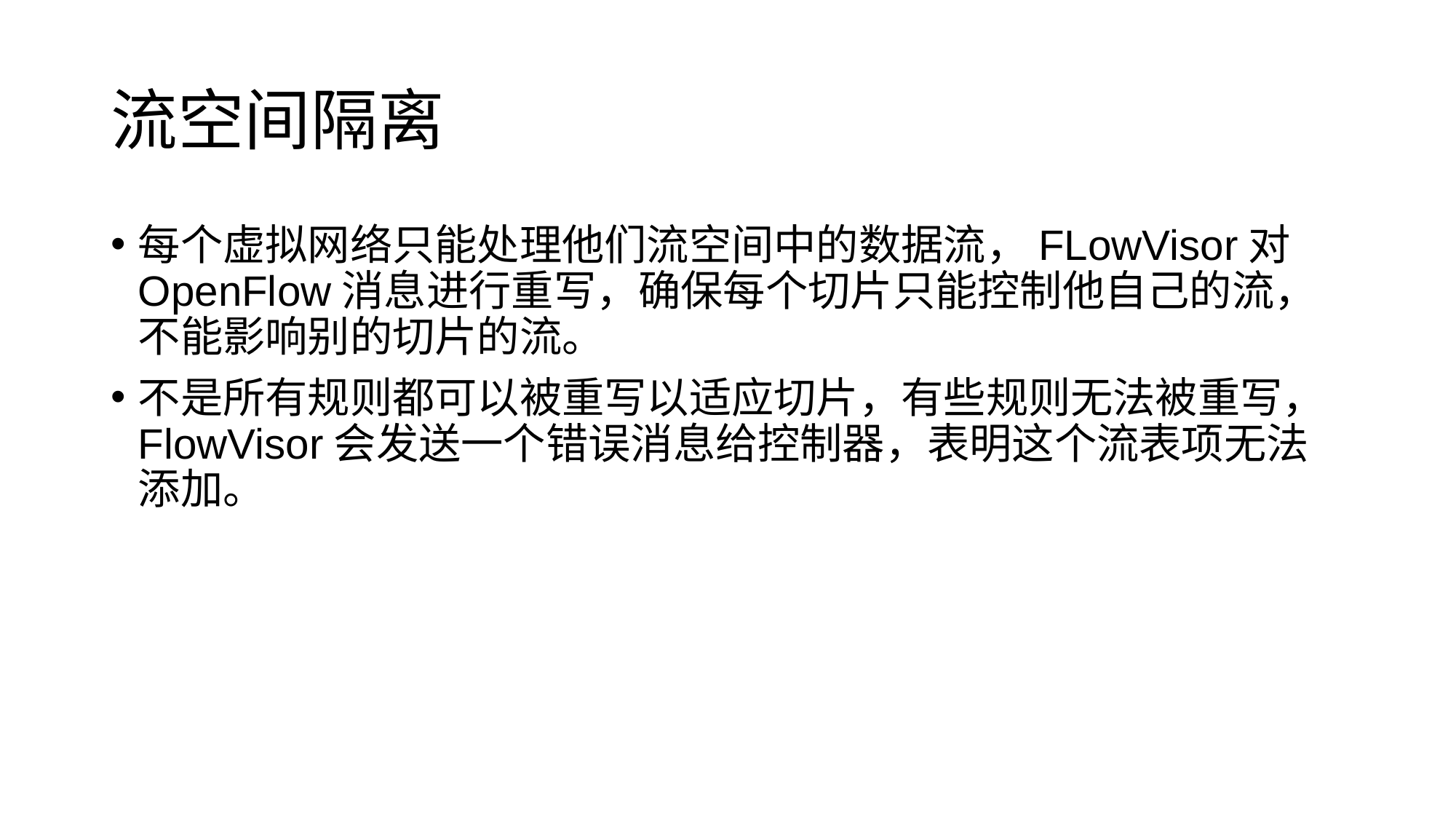

# 流空间隔离
每个虚拟网络只能处理他们流空间中的数据流，FLowVisor对OpenFlow消息进行重写，确保每个切片只能控制他自己的流，不能影响别的切片的流。
不是所有规则都可以被重写以适应切片，有些规则无法被重写，FlowVisor会发送一个错误消息给控制器，表明这个流表项无法添加。